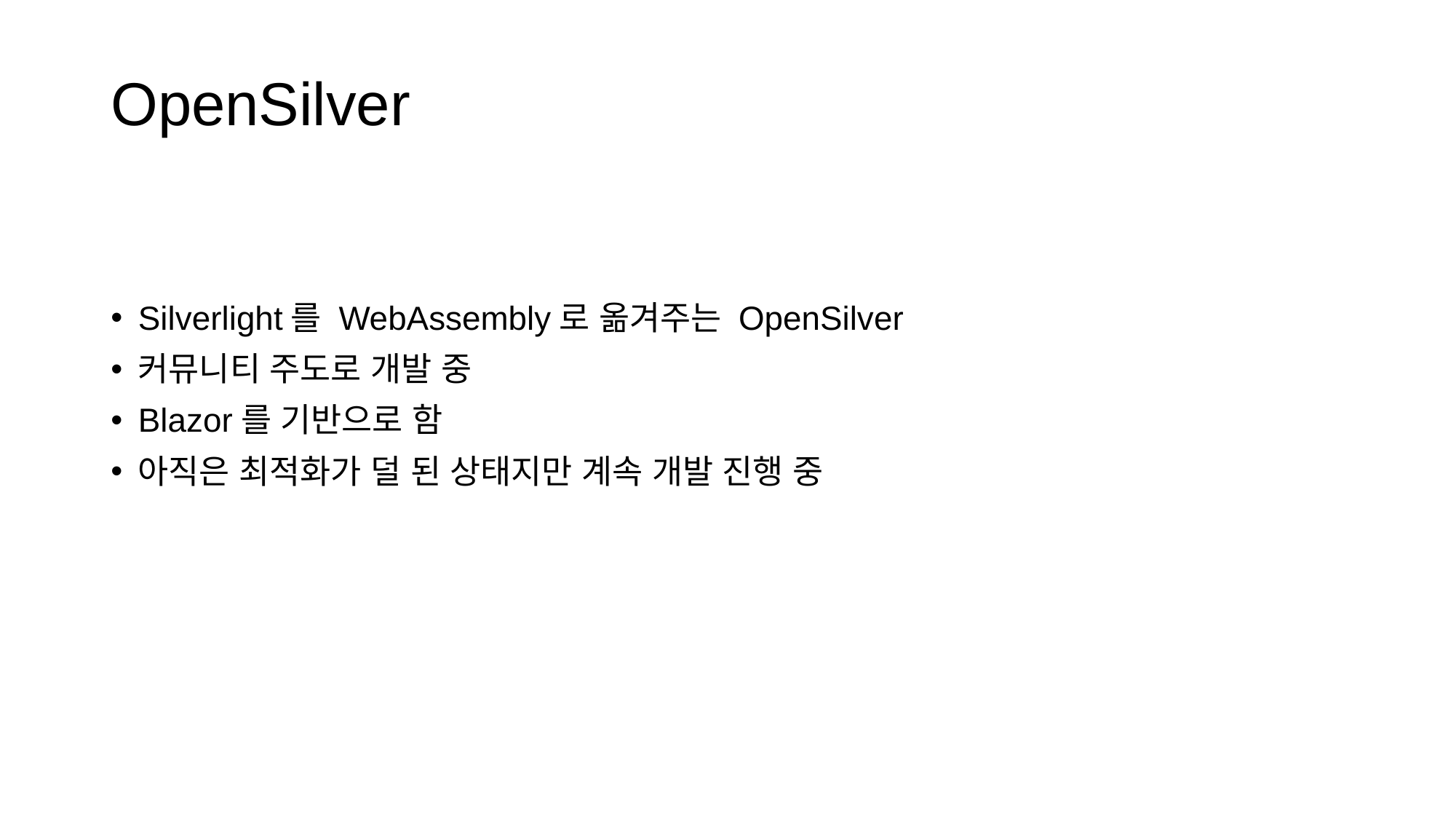

# OpenSilver
Silverlight를 WebAssembly로 옮겨주는 OpenSilver
커뮤니티 주도로 개발 중
Blazor를 기반으로 함
아직은 최적화가 덜 된 상태지만 계속 개발 진행 중